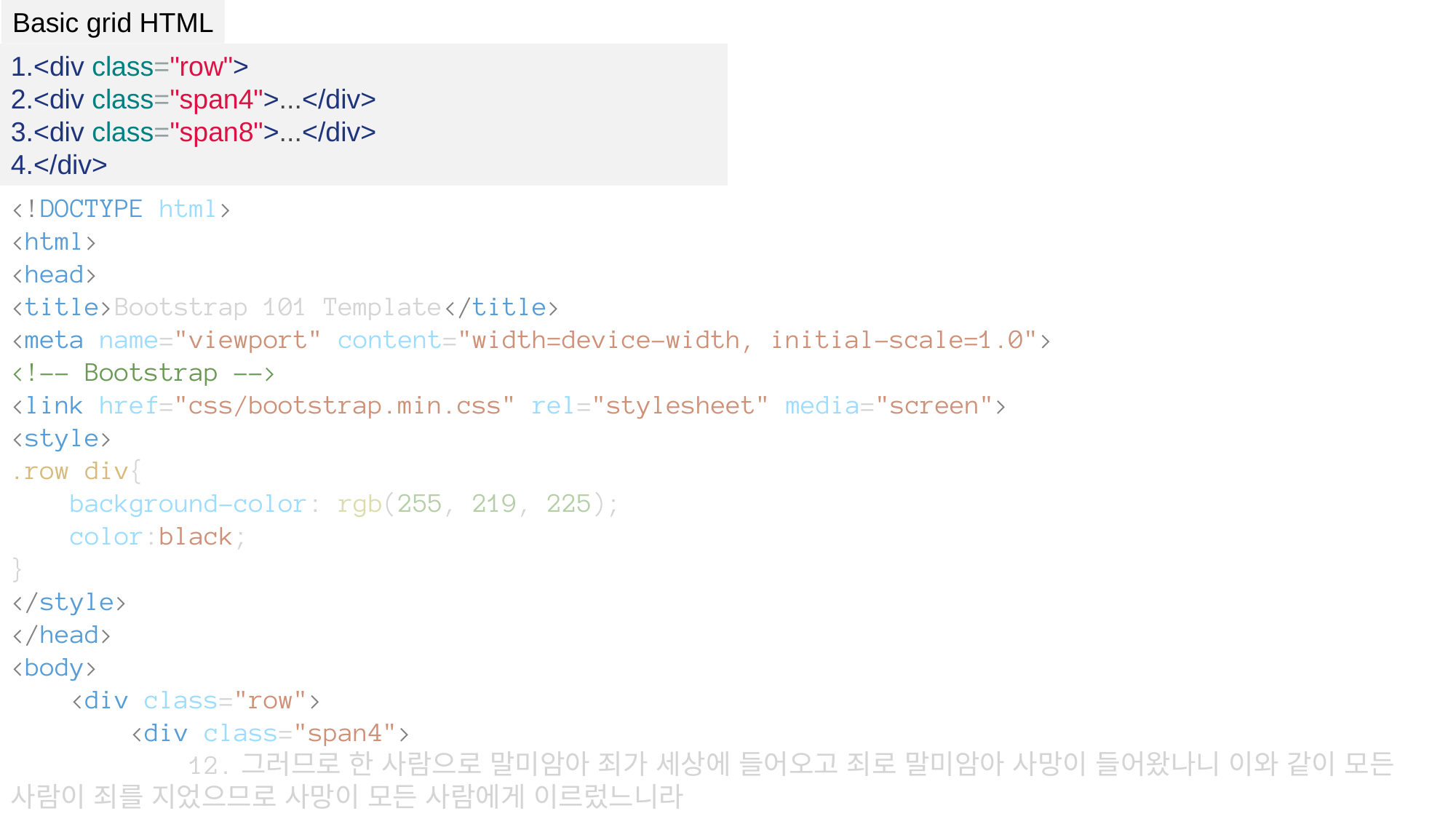

Basic grid HTML
<div class="row">
<div class="span4">...</div>
<div class="span8">...</div>
</div>
#
<!DOCTYPE html>
<html>
<head>
<title>Bootstrap 101 Template</title>
<meta name="viewport" content="width=device-width, initial-scale=1.0">
<!-- Bootstrap -->
<link href="css/bootstrap.min.css" rel="stylesheet" media="screen">
<style>
.row div{
    background-color: rgb(255, 219, 225);
    color:black;
}
</style>
</head>
<body>
    <div class="row">
        <div class="span4">
            12.그러므로 한 사람으로 말미암아 죄가 세상에 들어오고 죄로 말미암아 사망이 들어왔나니 이와 같이 모든 사람이 죄를 지었으므로 사망이 모든 사람에게 이르렀느니라